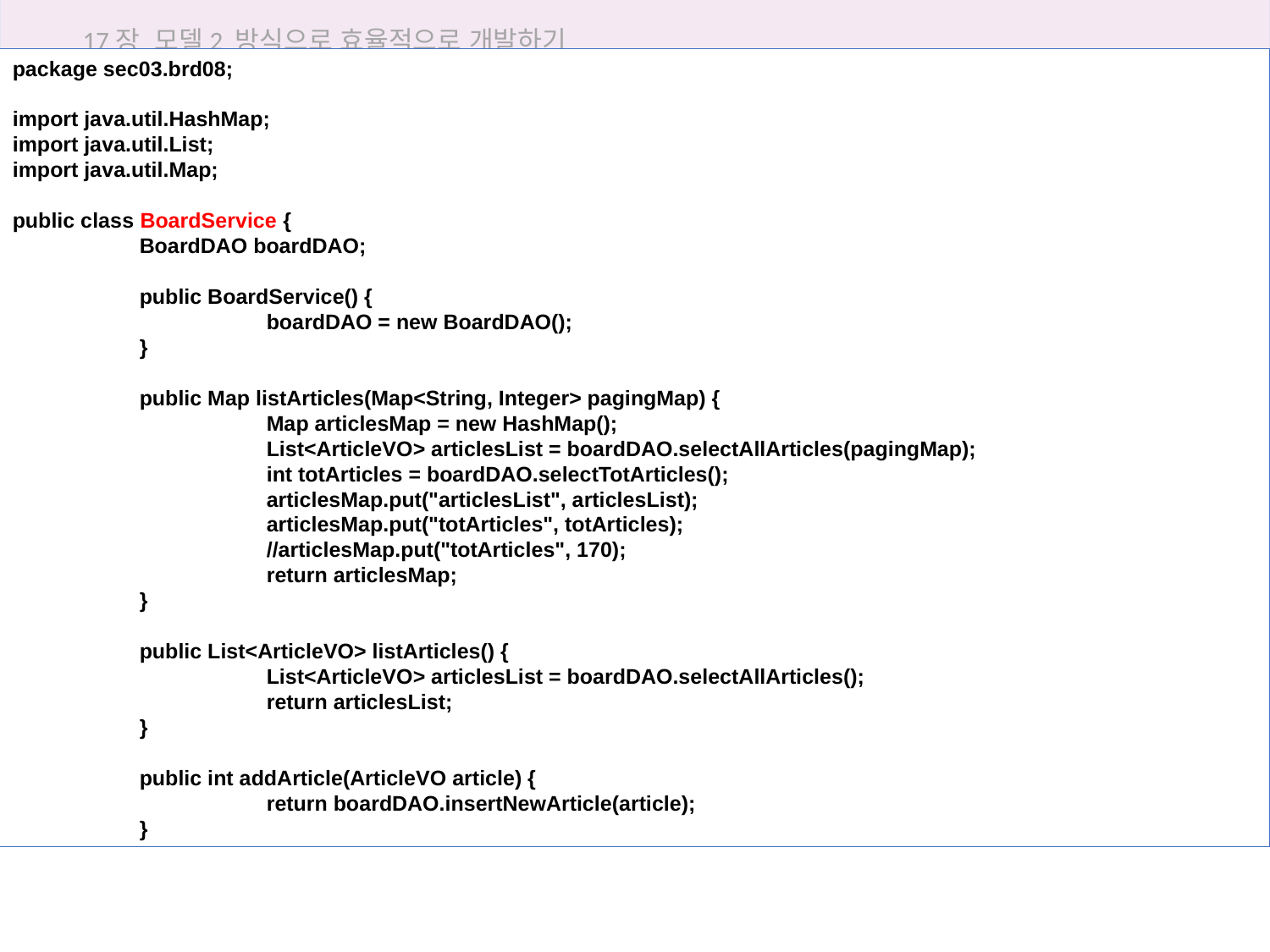

17장  모델2 방식으로 효율적으로 개발하기
package sec03.brd08;

import java.util.HashMap;
import java.util.List;
import java.util.Map;

public class BoardService {
	BoardDAO boardDAO;

	public BoardService() {
		boardDAO = new BoardDAO();
	}

	public Map listArticles(Map<String, Integer> pagingMap) {
		Map articlesMap = new HashMap();
		List<ArticleVO> articlesList = boardDAO.selectAllArticles(pagingMap);
		int totArticles = boardDAO.selectTotArticles();
		articlesMap.put("articlesList", articlesList);
		articlesMap.put("totArticles", totArticles);
		//articlesMap.put("totArticles", 170);
		return articlesMap;
	}

	public List<ArticleVO> listArticles() {
		List<ArticleVO> articlesList = boardDAO.selectAllArticles();
		return articlesList;
	}

	public int addArticle(ArticleVO article) {
		return boardDAO.insertNewArticle(article);
	}